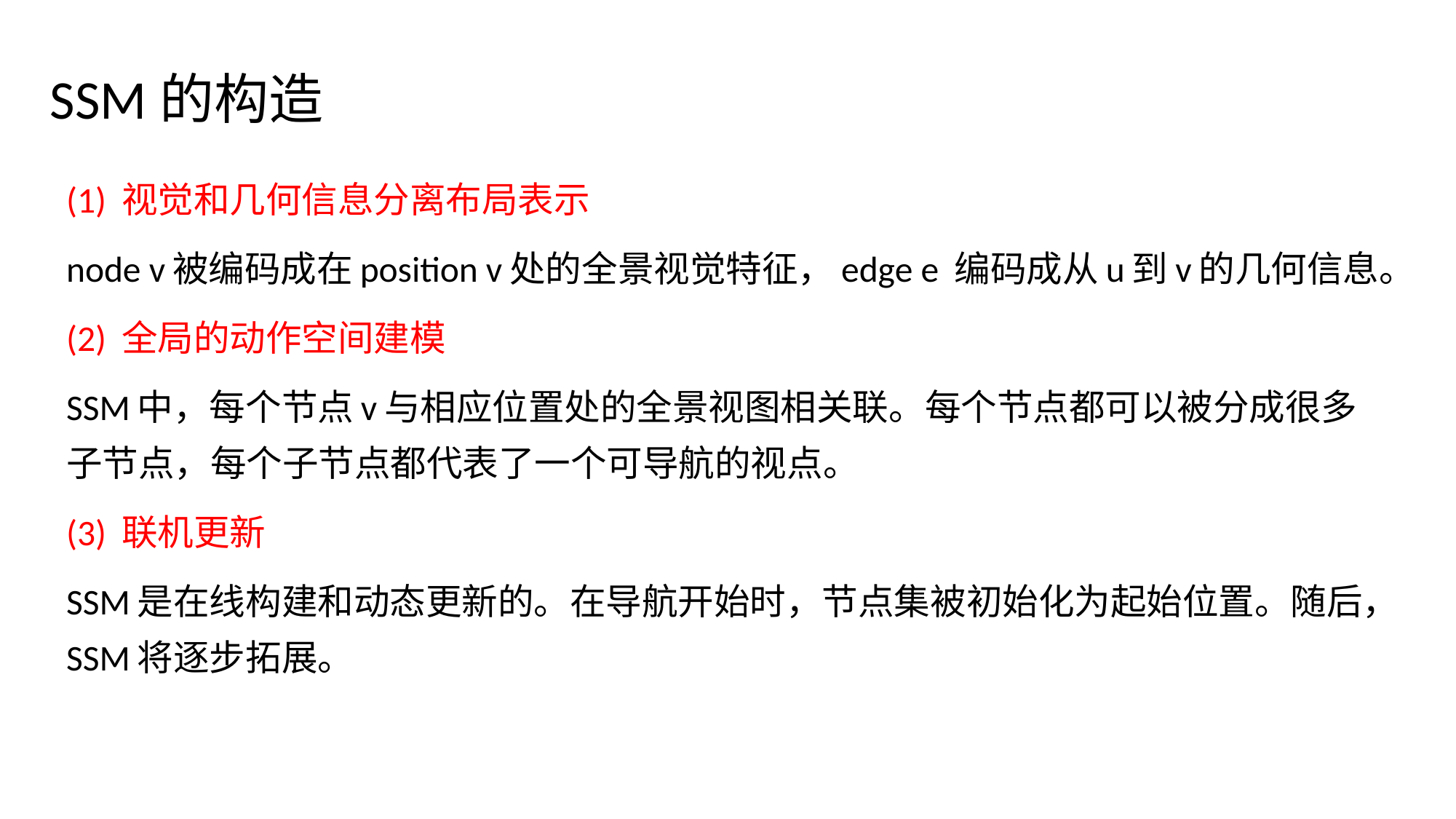

# SSM的构造
(1) 视觉和几何信息分离布局表示
node v被编码成在position v处的全景视觉特征，edge e 编码成从u到v的几何信息。
(2) 全局的动作空间建模
SSM中，每个节点v与相应位置处的全景视图相关联。每个节点都可以被分成很多子节点，每个子节点都代表了一个可导航的视点。
(3) 联机更新
SSM是在线构建和动态更新的。在导航开始时，节点集被初始化为起始位置。随后，SSM将逐步拓展。